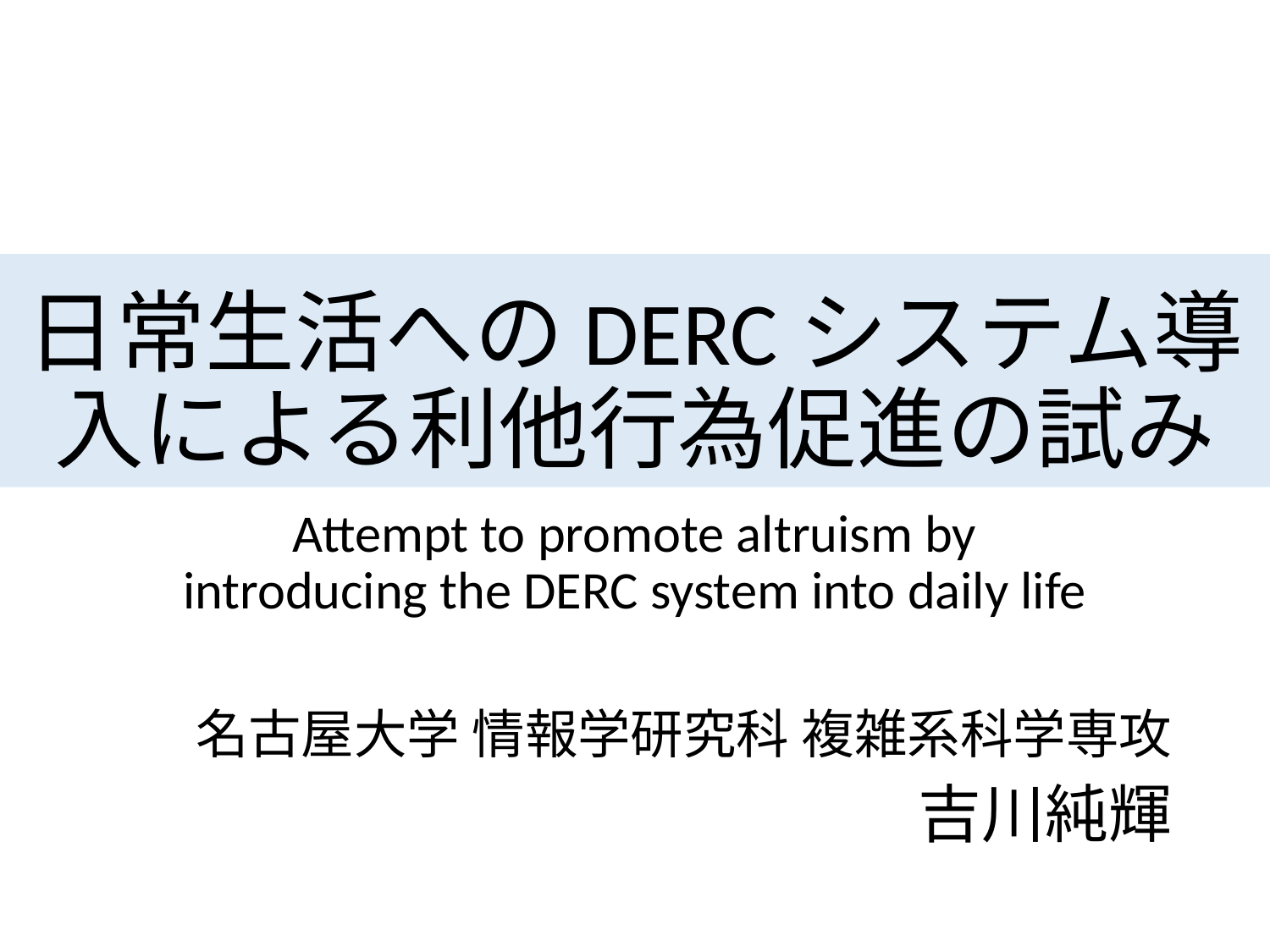

# 日常生活へのDERCシステム導入による利他行為促進の試み
Attempt to promote altruism by introducing the DERC system into daily life
名古屋大学 情報学研究科 複雑系科学専攻
吉川純輝